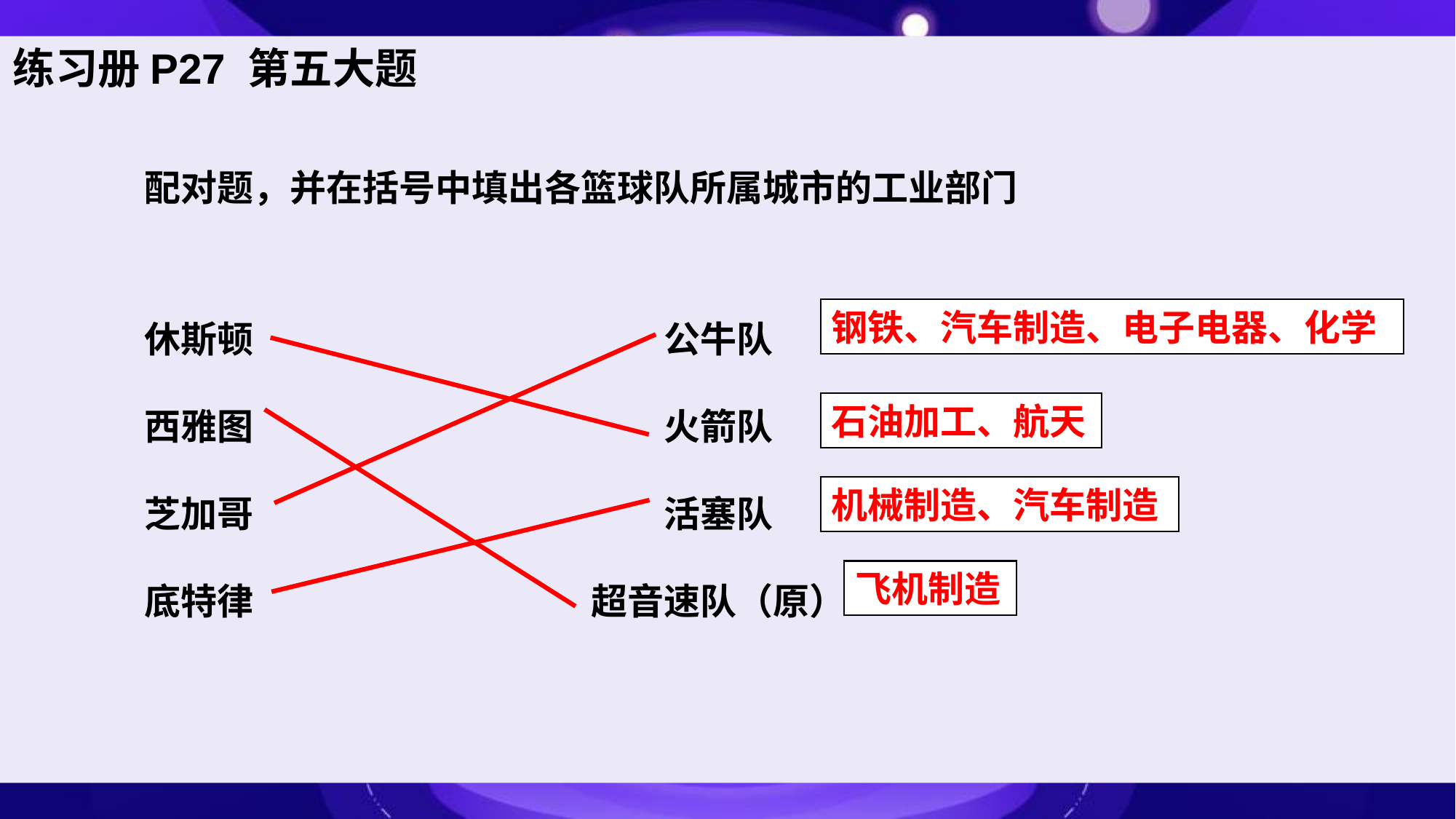

练习册P27 第五大题
配对题，并在括号中填出各篮球队所属城市的工业部门
休斯顿
西雅图
芝加哥
底特律
公牛队
火箭队
活塞队
超音速队（原）
钢铁、汽车制造、电子电器、化学
石油加工、航天
机械制造、汽车制造
飞机制造